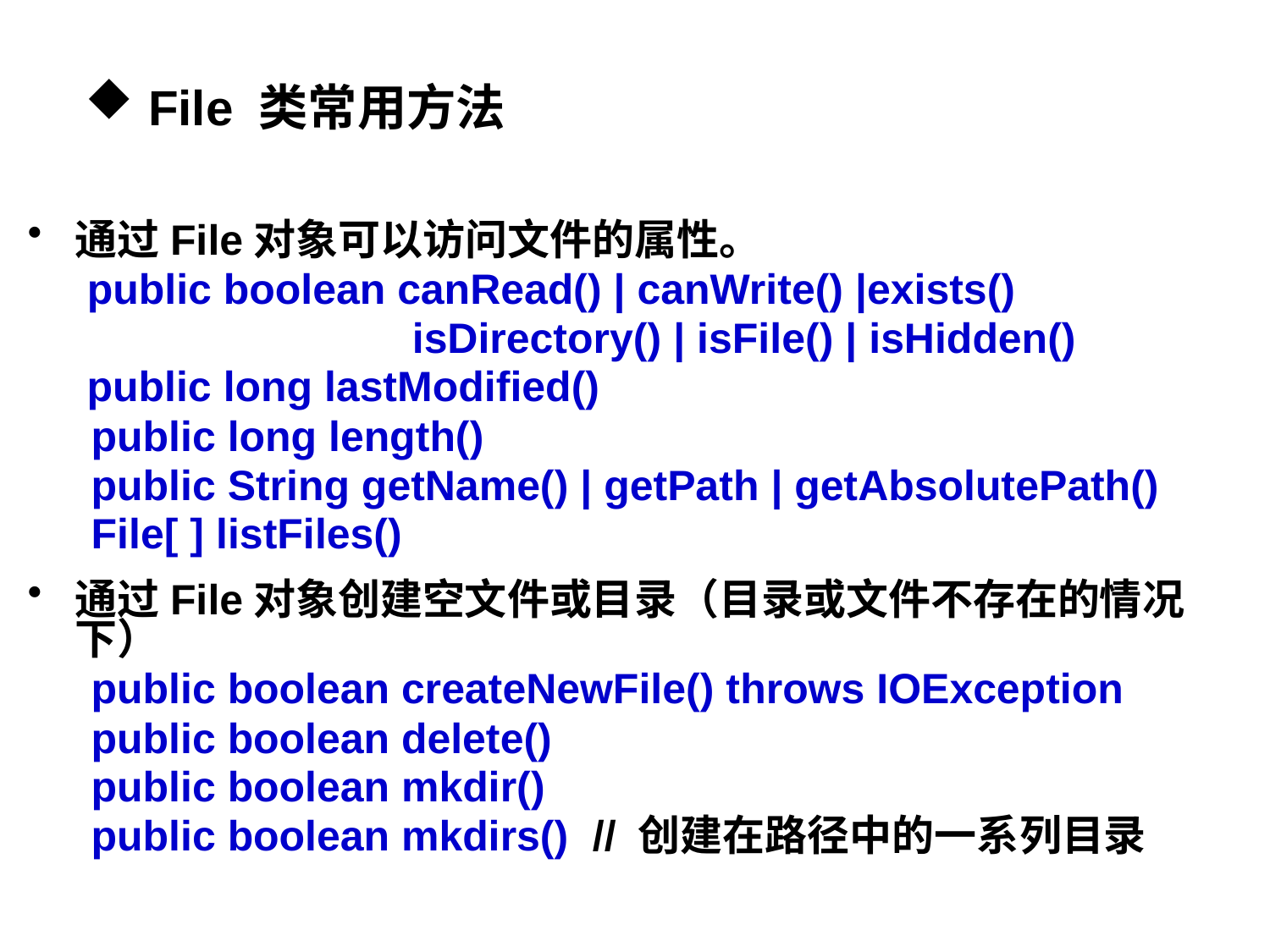

# File 类常用方法
通过File对象可以访问文件的属性。
	 public boolean canRead() | canWrite() |exists()
			       isDirectory() | isFile() | isHidden()
     public long lastModified()
public long length()
public String getName() | getPath | getAbsolutePath()
File[ ] listFiles()

通过File对象创建空文件或目录（目录或文件不存在的情况下）
public boolean createNewFile() throws IOException
public boolean delete()
public boolean mkdir()
public boolean mkdirs()  // 创建在路径中的一系列目录